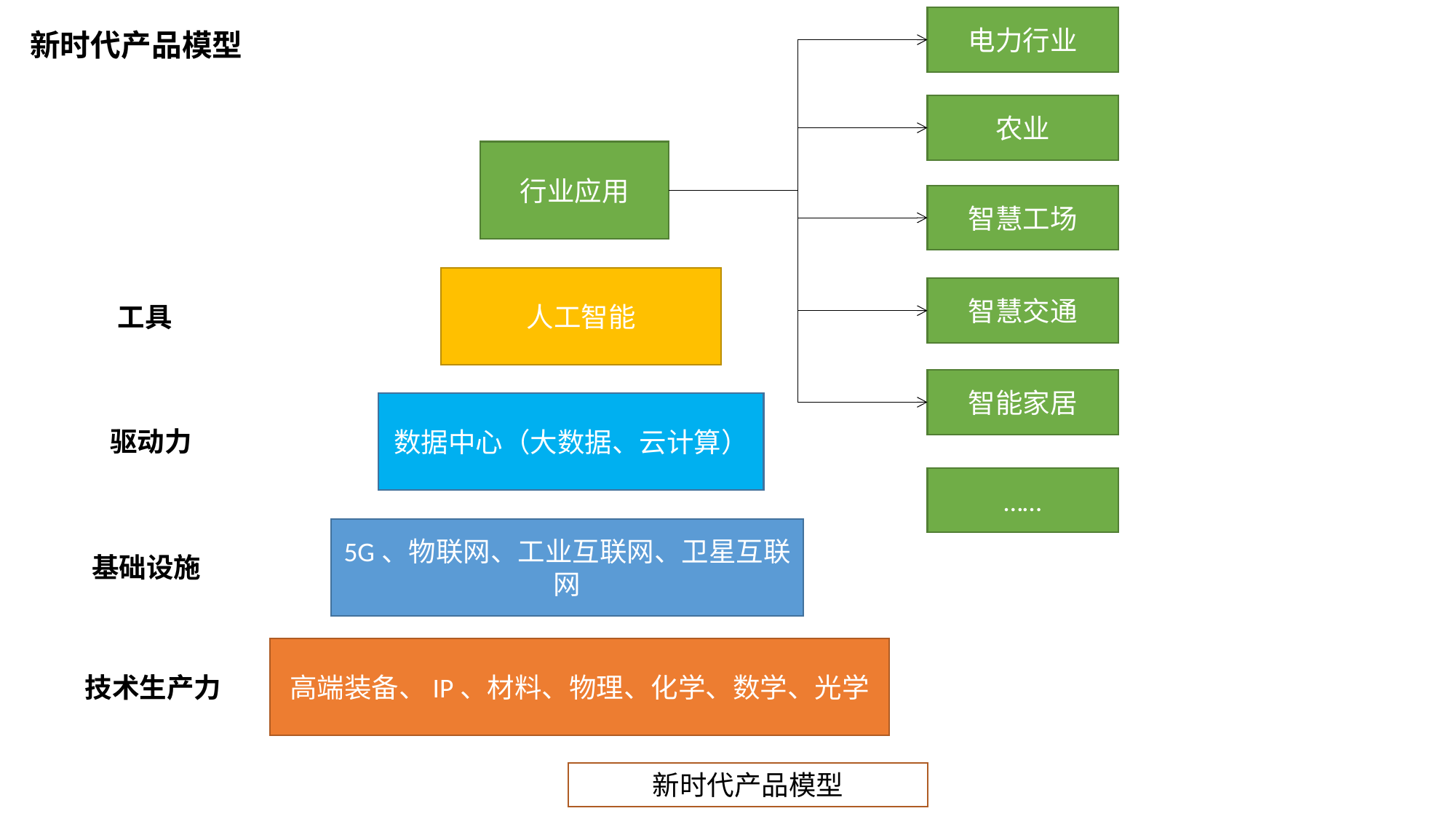

电力行业
# 新时代产品模型
农业
行业应用
智慧工场
人工智能
智慧交通
工具
智能家居
数据中心（大数据、云计算）
驱动力
……
5G、物联网、工业互联网、卫星互联网
基础设施
高端装备、IP、材料、物理、化学、数学、光学
技术生产力
新时代产品模型